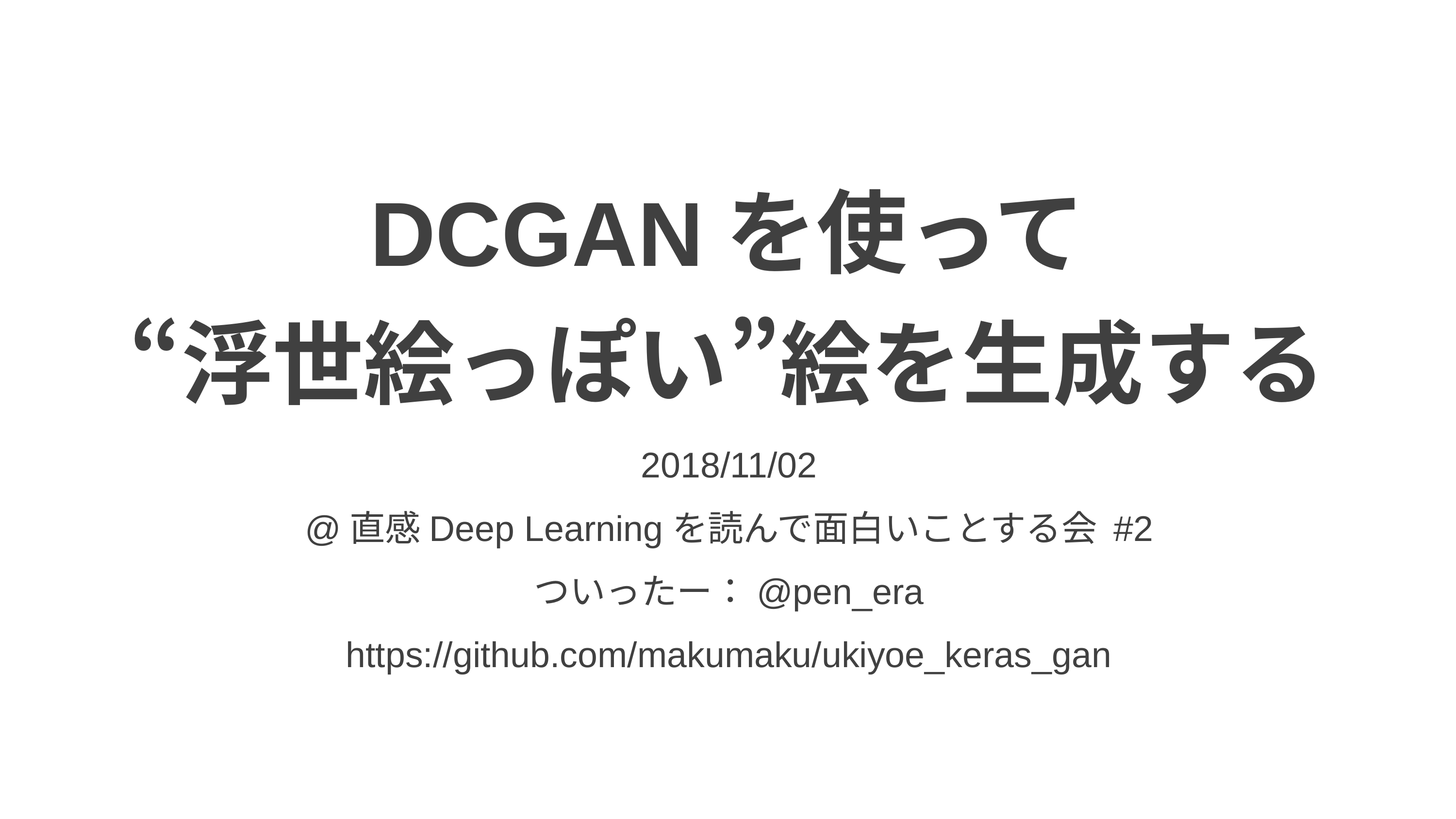

# DCGANを使って “浮世絵っぽい”絵を生成する
2018/11/02
@直感Deep Learningを読んで面白いことする会 #2
ついったー：@pen_era
https://github.com/makumaku/ukiyoe_keras_gan